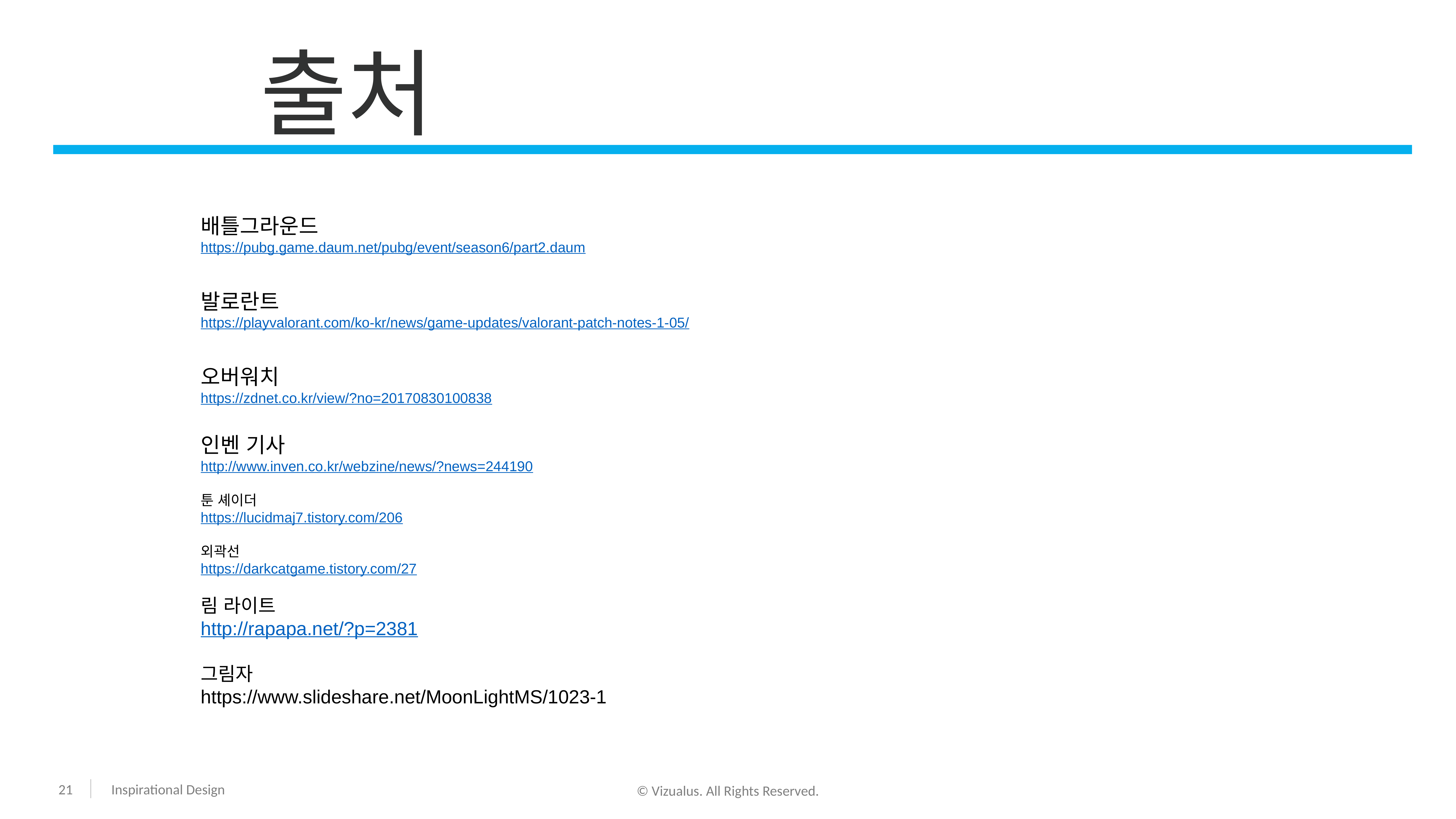

출처

배틀그라운드
https://pubg.game.daum.net/pubg/event/season6/part2.daum

발로란트
https://playvalorant.com/ko-kr/news/game-updates/valorant-patch-notes-1-05/

오버워치
https://zdnet.co.kr/view/?no=20170830100838

인벤 기사
http://www.inven.co.kr/webzine/news/?news=244190

툰 셰이더
https://lucidmaj7.tistory.com/206

외곽선
https://darkcatgame.tistory.com/27

림 라이트
http://rapapa.net/?p=2381

그림자
https://www.slideshare.net/MoonLightMS/1023-1
21
© Vizualus. All Rights Reserved.